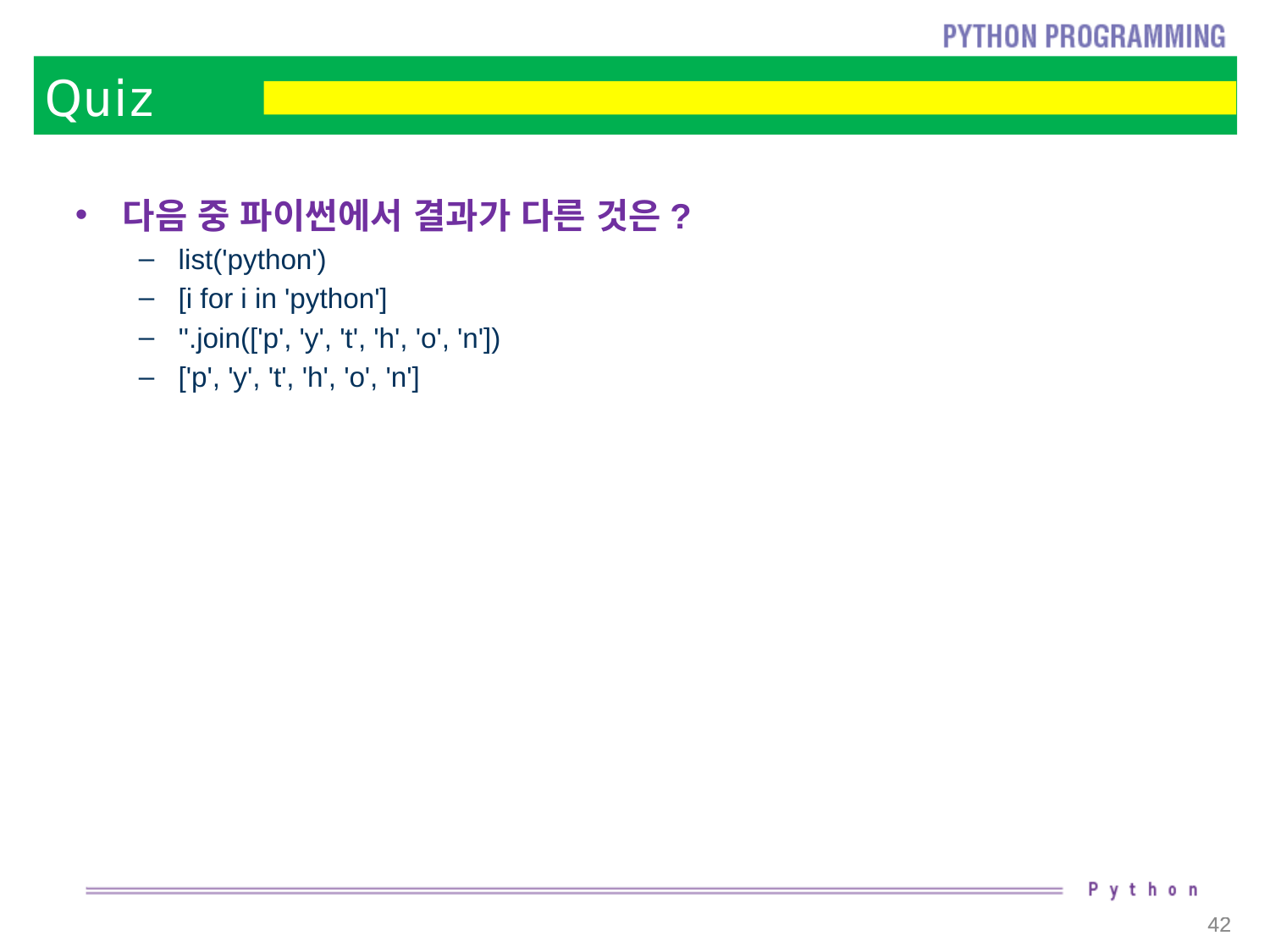

# Quiz

다음 중 파이썬에서 결과가 다른 것은?
list('python')
[i for i in 'python']
''.join(['p', 'y', 't', 'h', 'o', 'n'])
['p', 'y', 't', 'h', 'o', 'n']
42